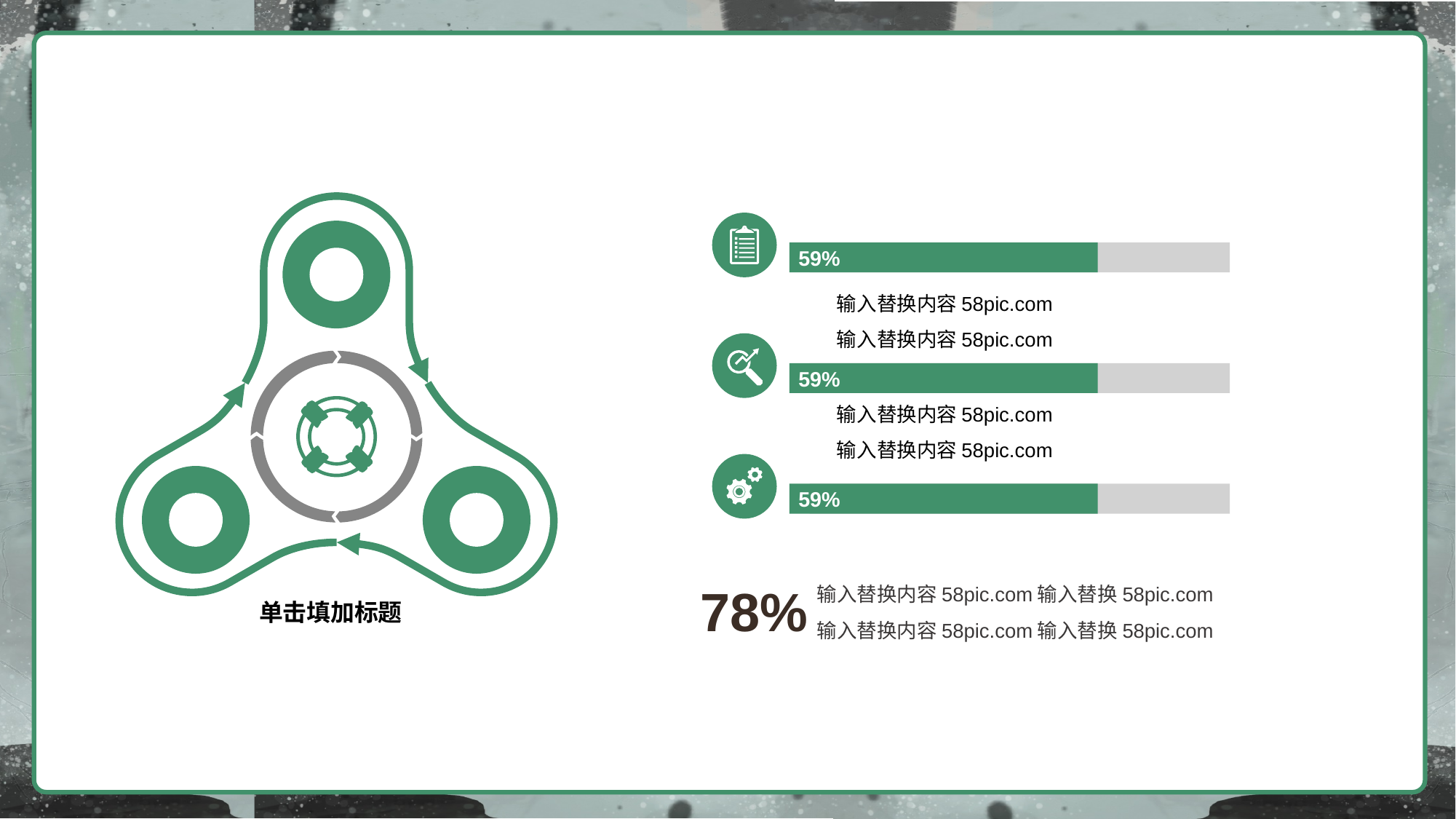

59%

输入替换内容58pic.com
输入替换内容58pic.com

59%

输入替换内容58pic.com
输入替换内容58pic.com

59%

输入替换内容58pic.com输入替换58pic.com输入替换内容58pic.com输入替换58pic.com
78%
单击填加标题